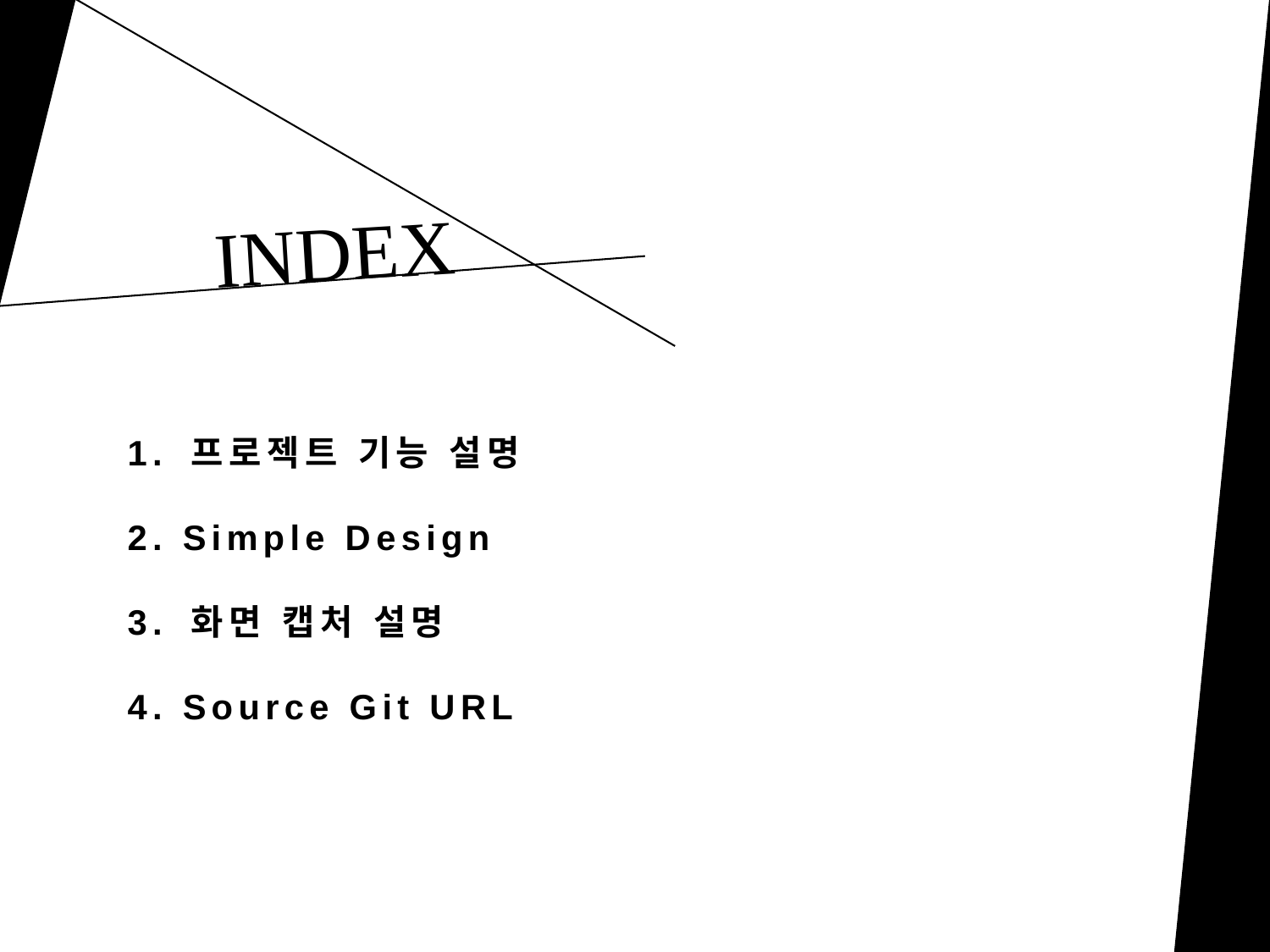

INDEX
1. 프로젝트 기능 설명
2. Simple Design
3. 화면 캡처 설명
4. Source Git URL